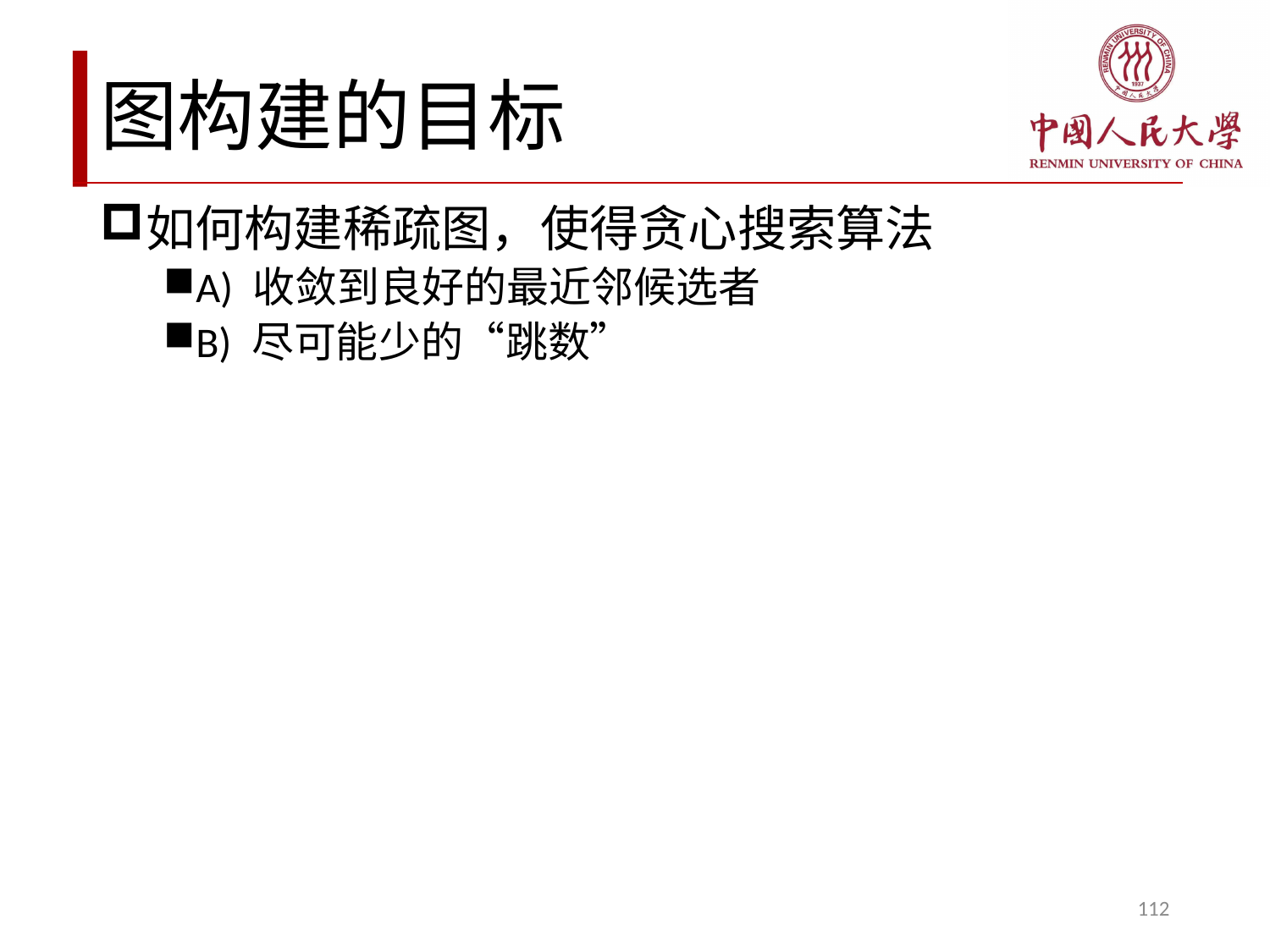

# 图构建的目标
如何构建稀疏图，使得贪心搜索算法
A) 收敛到良好的最近邻候选者
B) 尽可能少的“跳数”
112